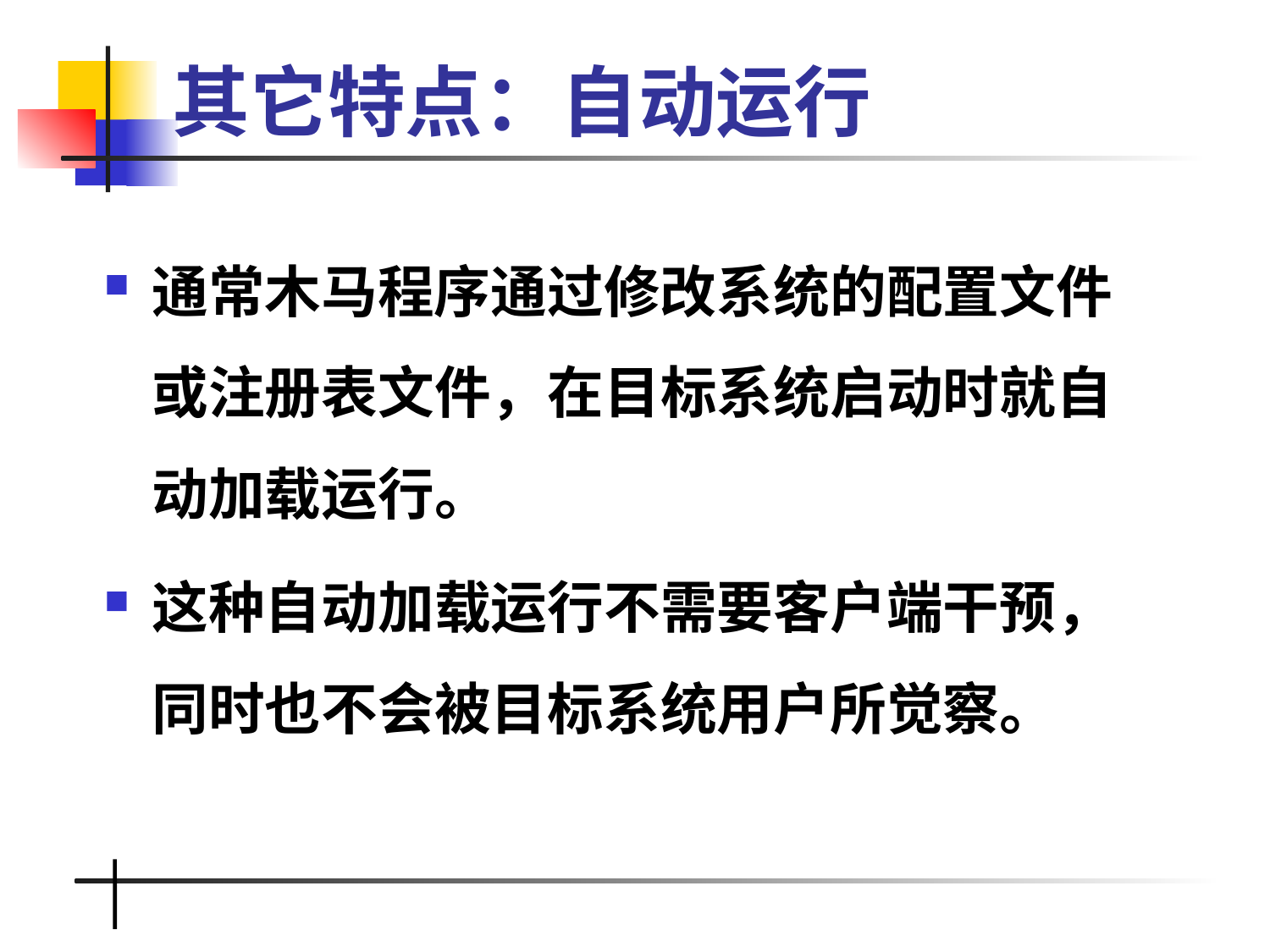

# 其它特点：自动运行
通常木马程序通过修改系统的配置文件或注册表文件，在目标系统启动时就自动加载运行。
这种自动加载运行不需要客户端干预，同时也不会被目标系统用户所觉察。